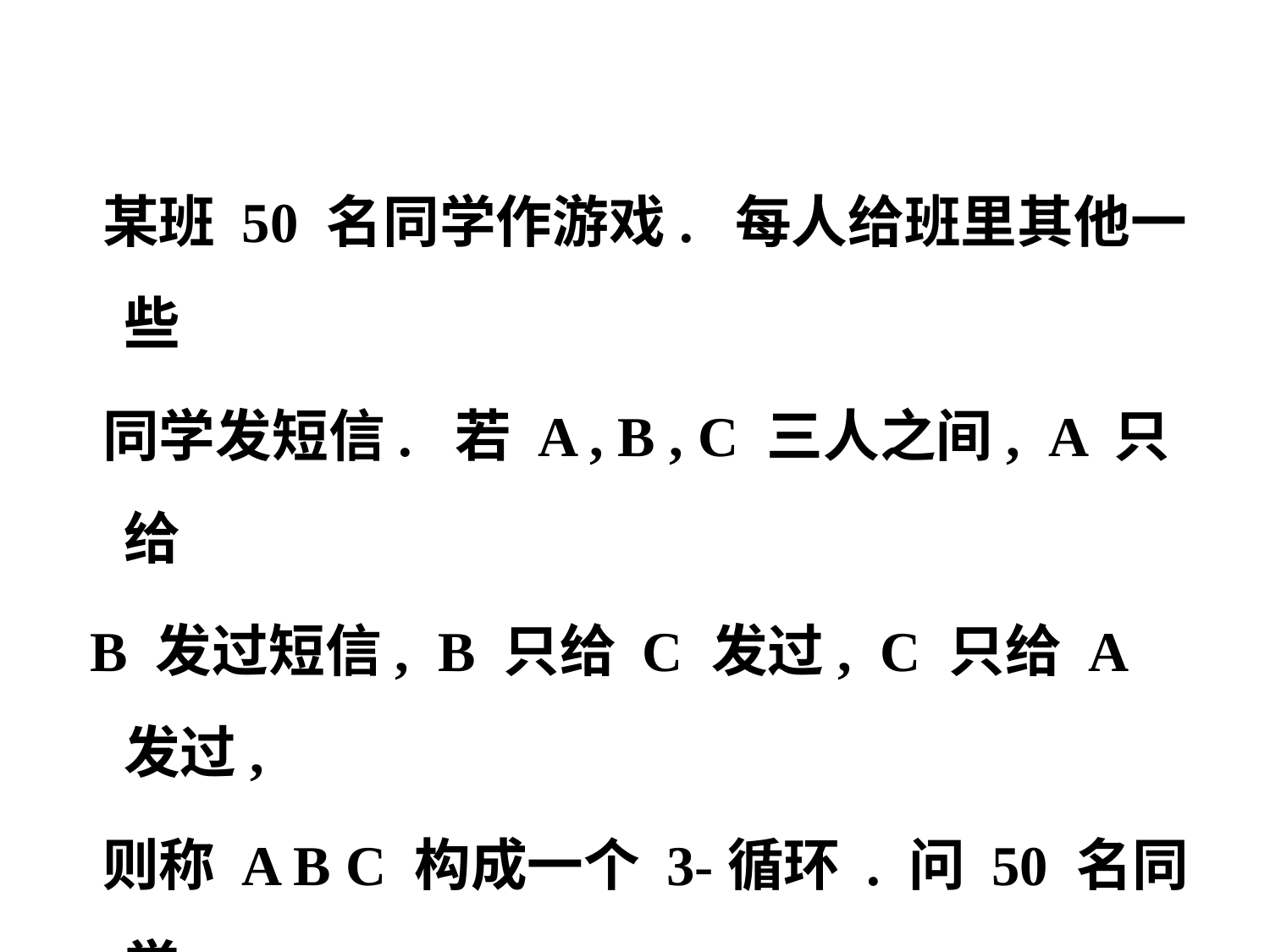

某班 50 名同学作游戏.  每人给班里其他一些
 同学发短信.  若 A , B , C 三人之间,  A 只给
 B 发过短信,  B 只给 C 发过,  C 只给 A 发过,
 则称 A B C 构成一个 3-循环 . 问 50 名同学
 发短信,  最多能产生多少个 3-循环 ?